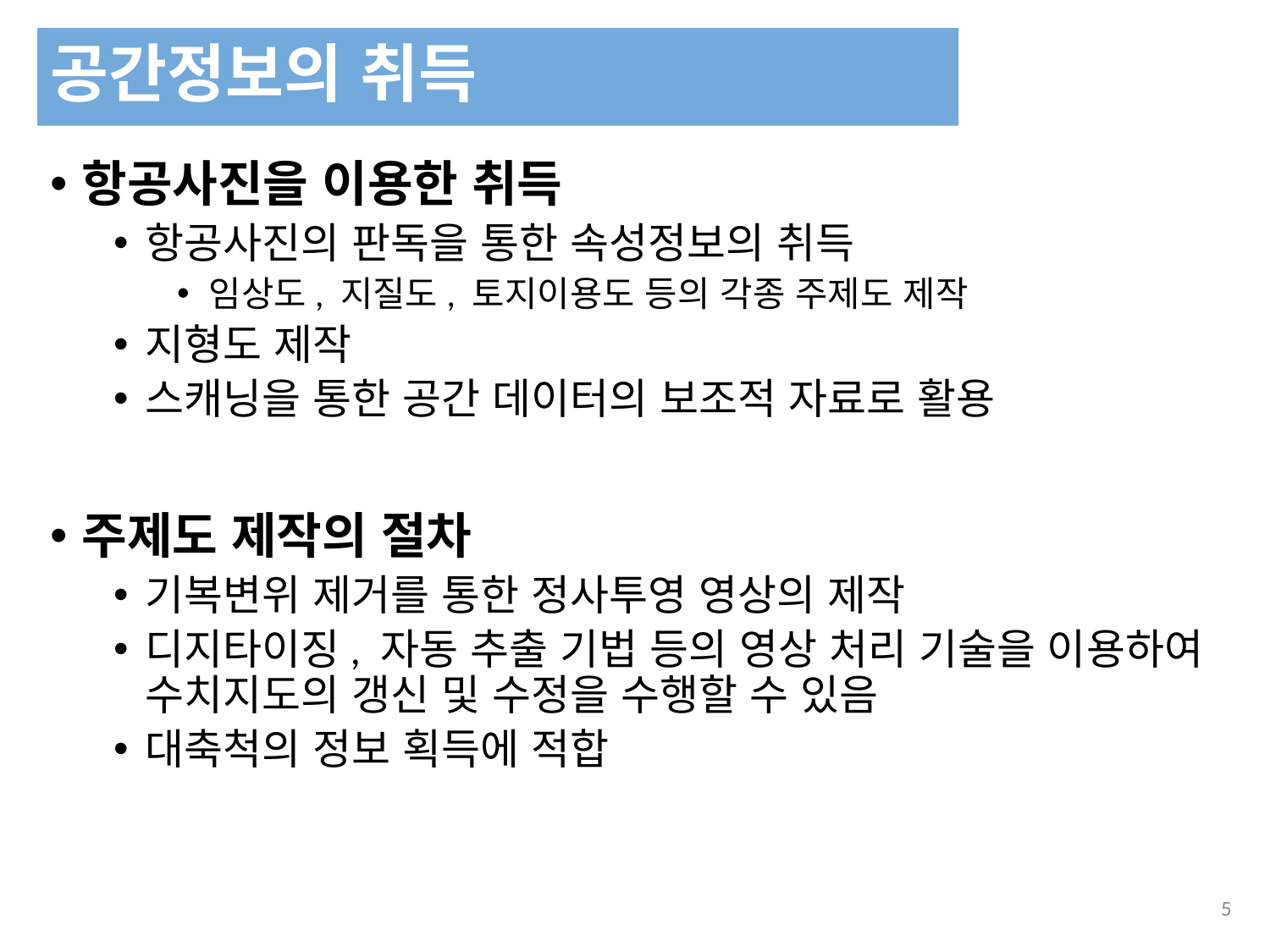

공간정보의 취득
항공사진을 이용한 취득
항공사진의 판독을 통한 속성정보의 취득
임상도, 지질도, 토지이용도 등의 각종 주제도 제작
지형도 제작
스캐닝을 통한 공간 데이터의 보조적 자료로 활용

주제도 제작의 절차
기복변위 제거를 통한 정사투영 영상의 제작
디지타이징, 자동 추출 기법 등의 영상 처리 기술을 이용하여 수치지도의 갱신 및 수정을 수행할 수 있음
대축척의 정보 획득에 적합
5